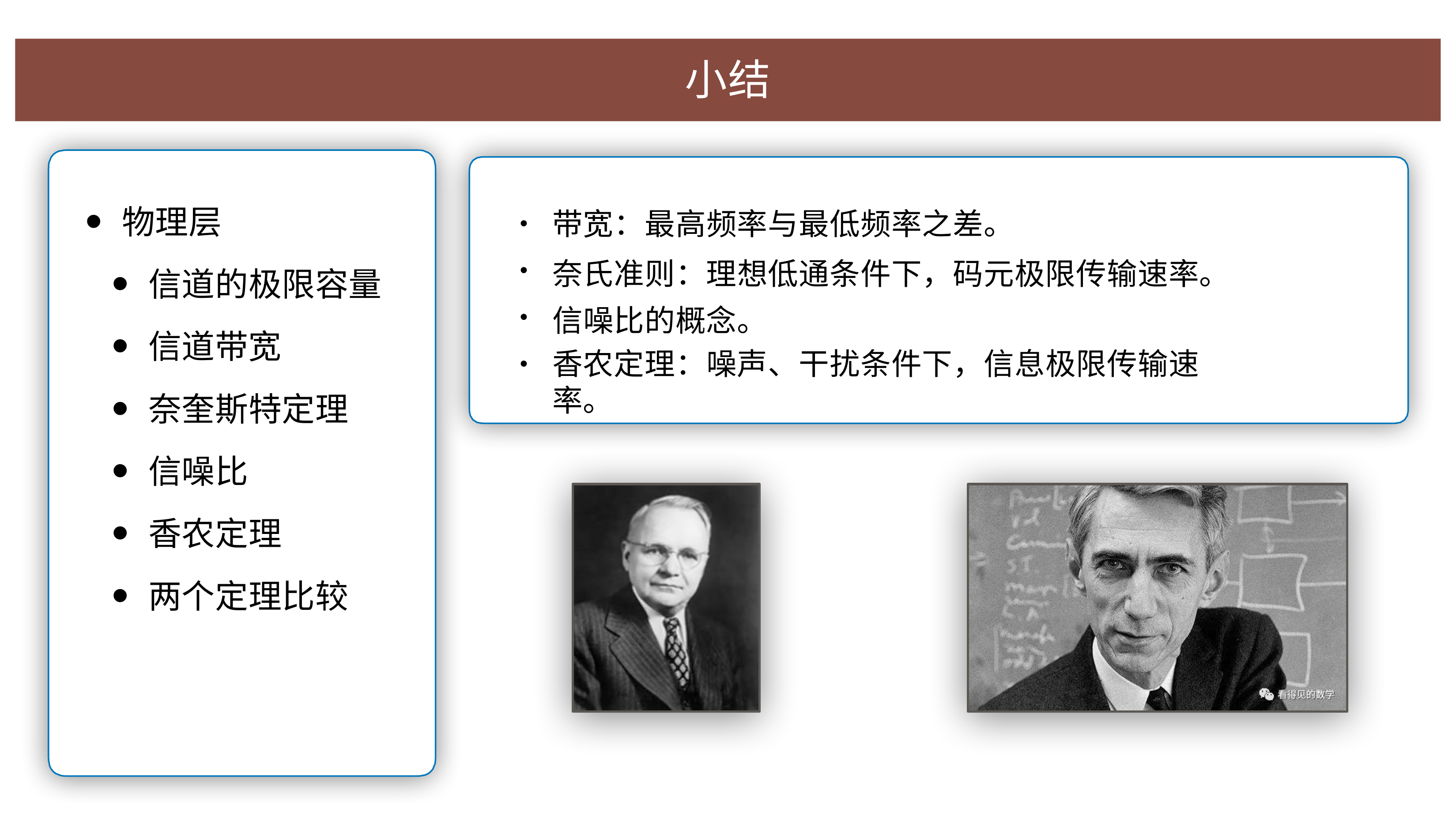

⼩结

带宽：最⾼频率与最低频率之差。
奈⽒准则：理想低通条件下，码元极限传输速率。 信噪⽐的概念。
⾹农定理：噪声、⼲扰条件下，信息极限传输速率。
物理层
信道的极限容量
信道带宽
奈奎斯特定理
信噪⽐
⾹农定理
两个定理⽐较
•
•
•
•